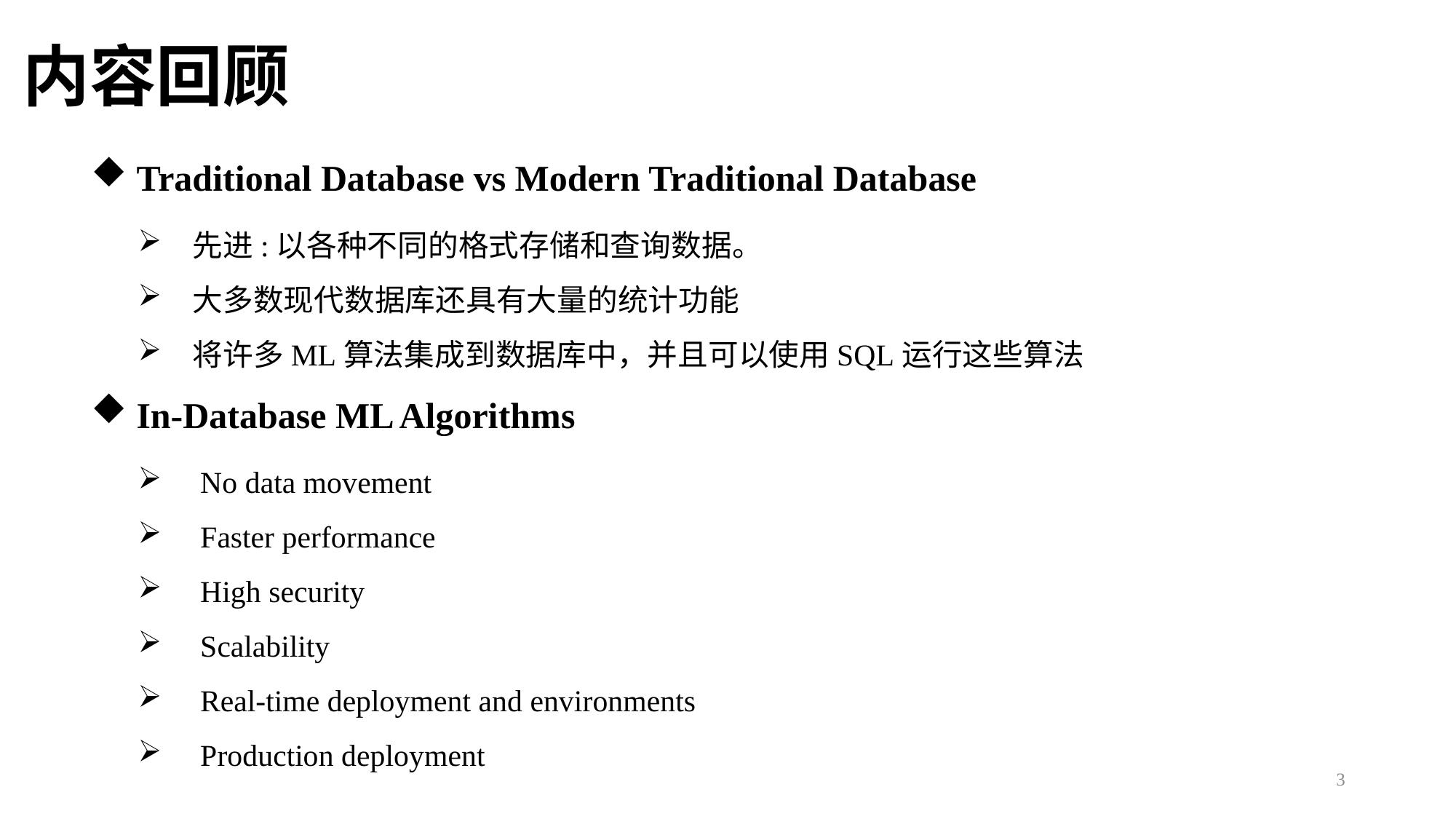

内容回顾

 Traditional Database vs Modern Traditional Database
先进:以各种不同的格式存储和查询数据。
大多数现代数据库还具有大量的统计功能
将许多ML算法集成到数据库中，并且可以使用SQL运行这些算法
 In-Database ML Algorithms
 No data movement
 Faster performance
 High security
 Scalability
 Real-time deployment and environments
 Production deployment
3